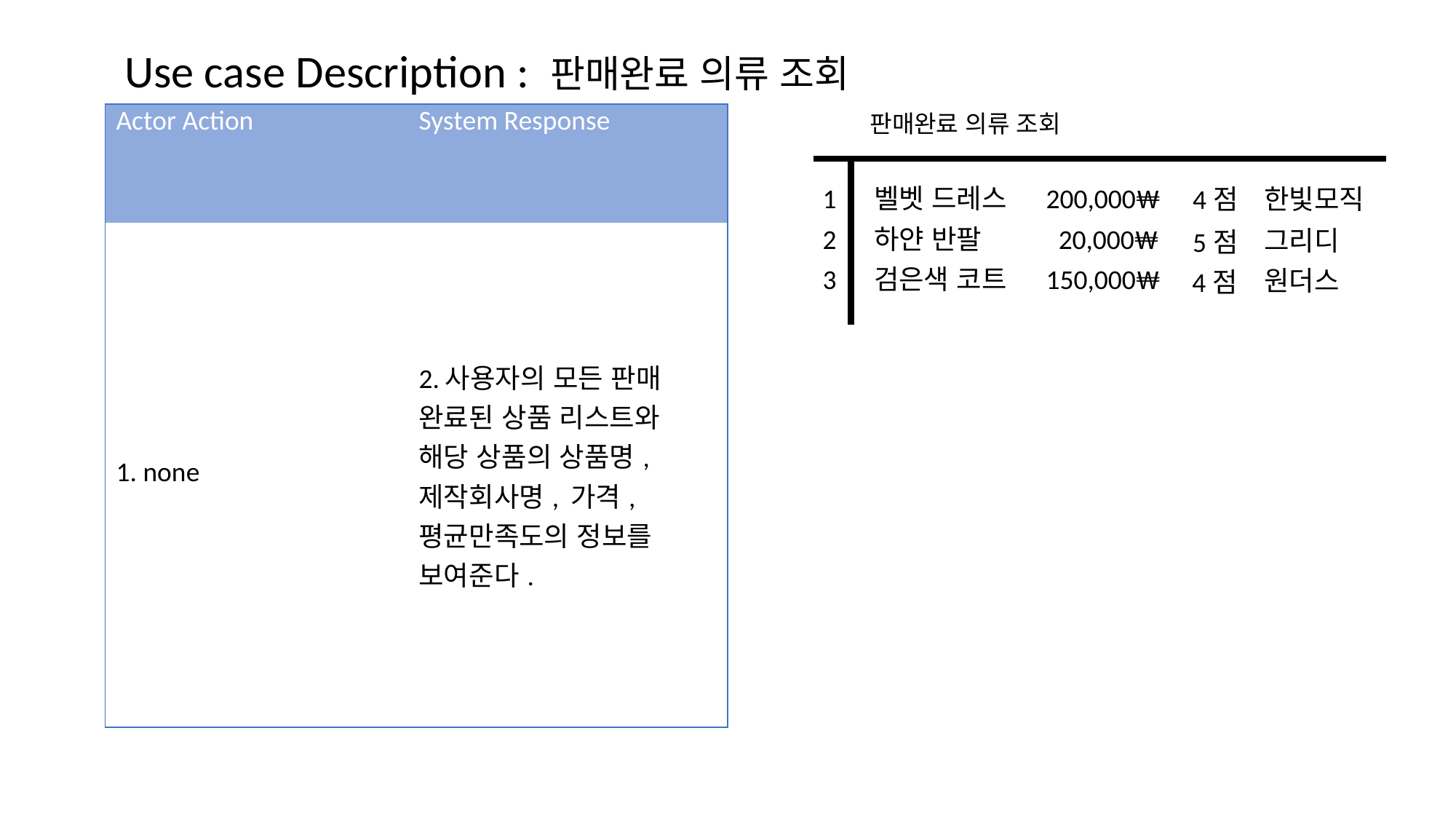

Use case Description : 판매완료 의류 조회
판매완료 의류 조회
| Actor Action | System Response |
| --- | --- |
| 1. none | 2.사용자의 모든 판매 완료된 상품 리스트와 해당 상품의 상품명, 제작회사명, 가격, 평균만족도의 정보를 보여준다. |
1
벨벳 드레스
200,000₩
한빛모직
4점
2
하얀 반팔
  20,000₩
그리디
5점
3
검은색 코트
150,000₩
원더스
4점